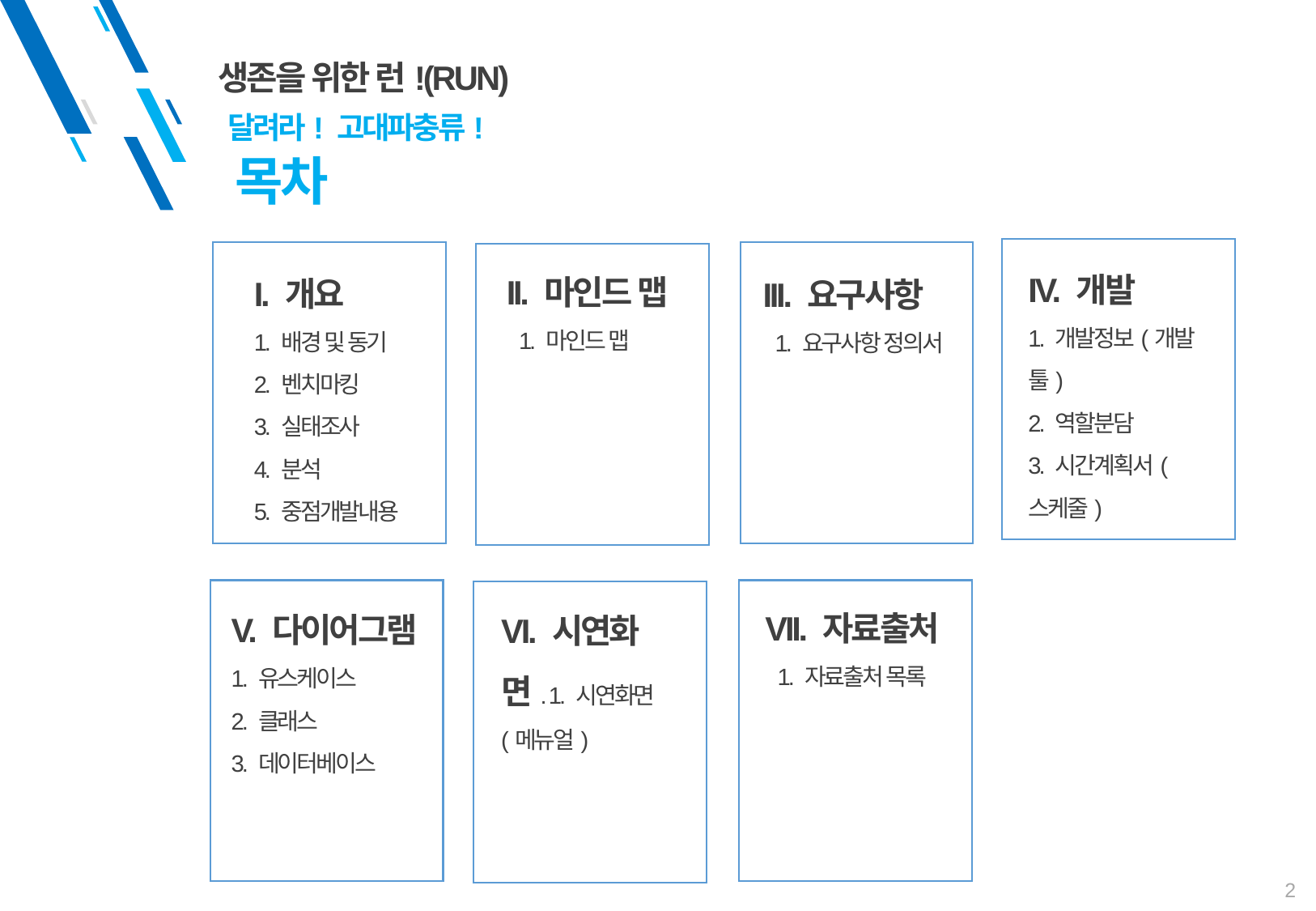

생존을 위한 런!(RUN)

달려라! 고대파충류!

목차

IV. 개발
1. 개발정보(개발툴)
2. 역할분담
3. 시간계획서(스케줄)

II. 마인드 맵
 1. 마인드 맵

I. 개요
1. 배경 및 동기
2. 벤치마킹
3. 실태조사
4. 분석
5. 중점개발내용
III. 요구사항
 1. 요구사항 정의서

VII. 자료출처
 1. 자료출처 목록

V. 다이어그램
1. 유스케이스
2. 클래스
3. 데이터베이스

VI. 시연화면. 1. 시연화면(메뉴얼)

2